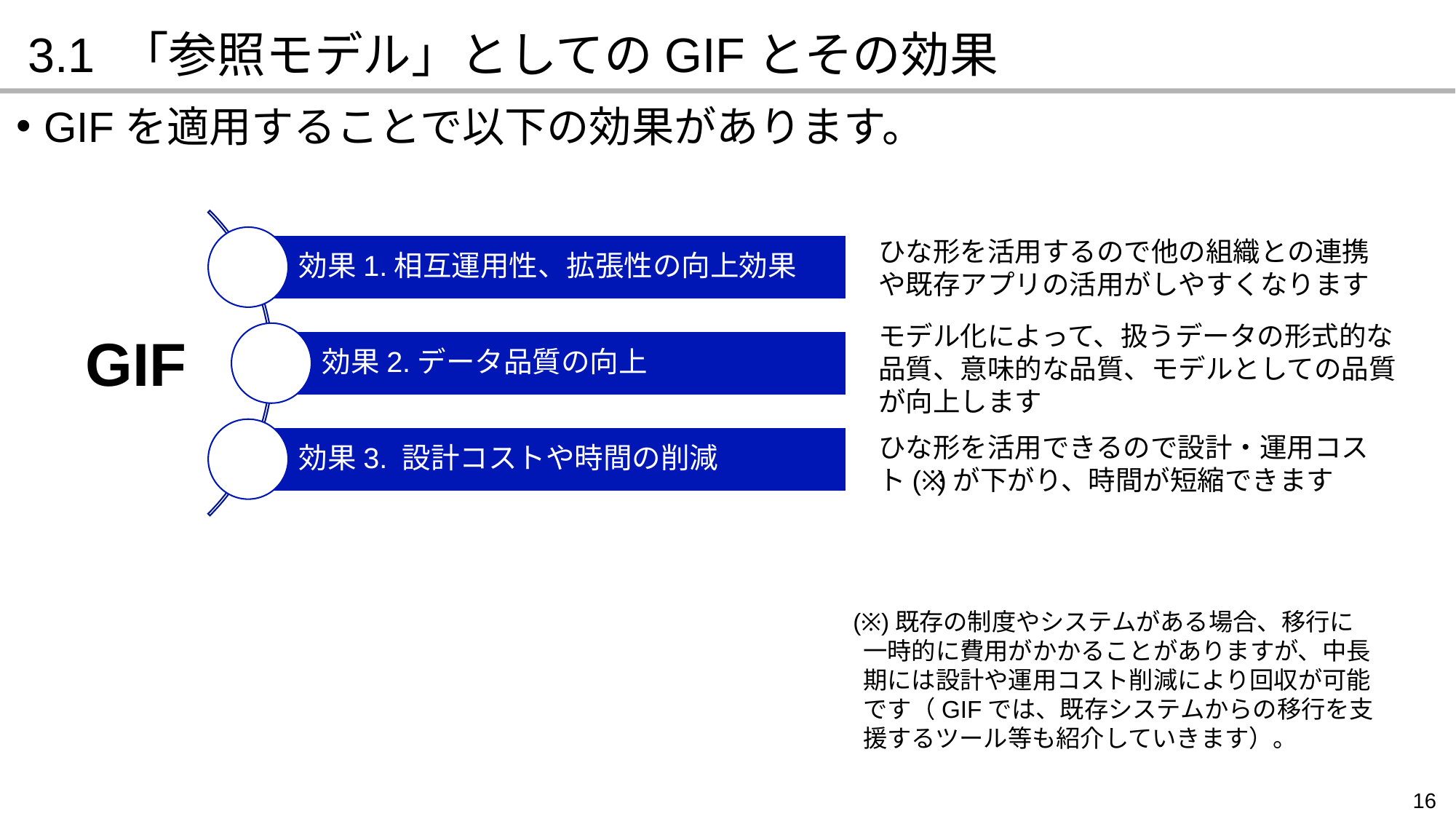

3.1 「参照モデル」としてのGIFとその効果
GIFを適用することで以下の効果があります。
効果1.相互運用性、拡張性の向上効果
効果2.データ品質の向上
効果3. 設計コストや時間の削減
ひな形を活用するので他の組織との連携や既存アプリの活用がしやすくなります
モデル化によって、扱うデータの形式的な品質、意味的な品質、モデルとしての品質が向上します
GIF
ひな形を活用できるので設計・運用コスト(※)が下がり、時間が短縮できます
(※)既存の制度やシステムがある場合、移行に一時的に費用がかかることがありますが、中長期には設計や運用コスト削減により回収が可能です（GIFでは、既存システムからの移行を支援するツール等も紹介していきます）。
16